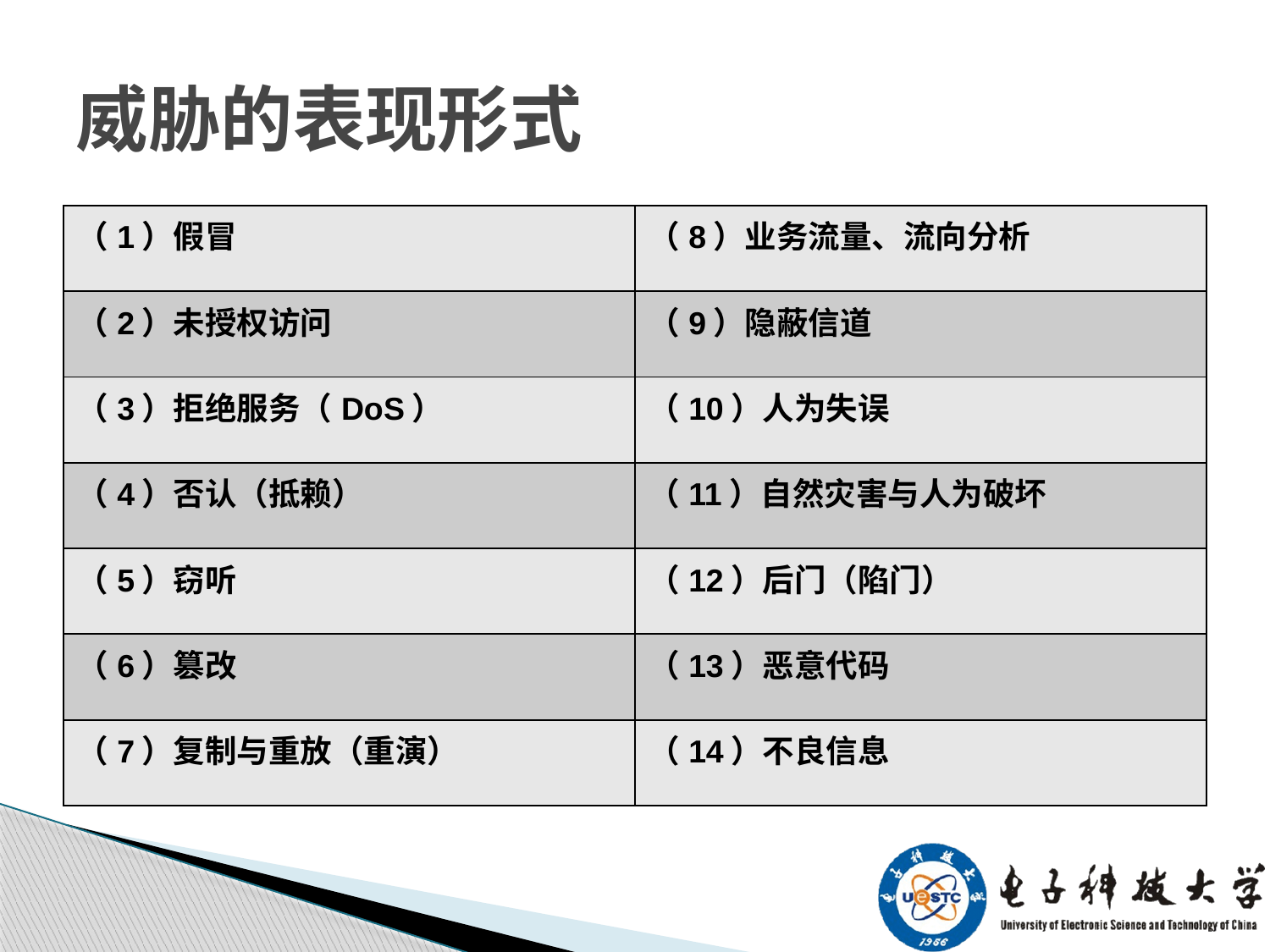

# 威胁的表现形式
| （1）假冒 | （8）业务流量、流向分析 |
| --- | --- |
| （2）未授权访问 | （9）隐蔽信道 |
| （3）拒绝服务（DoS） | （10）人为失误 |
| （4）否认（抵赖） | （11）自然灾害与人为破坏 |
| （5）窃听 | （12）后门（陷门） |
| （6）篡改 | （13）恶意代码 |
| （7）复制与重放（重演） | （14）不良信息 |
5